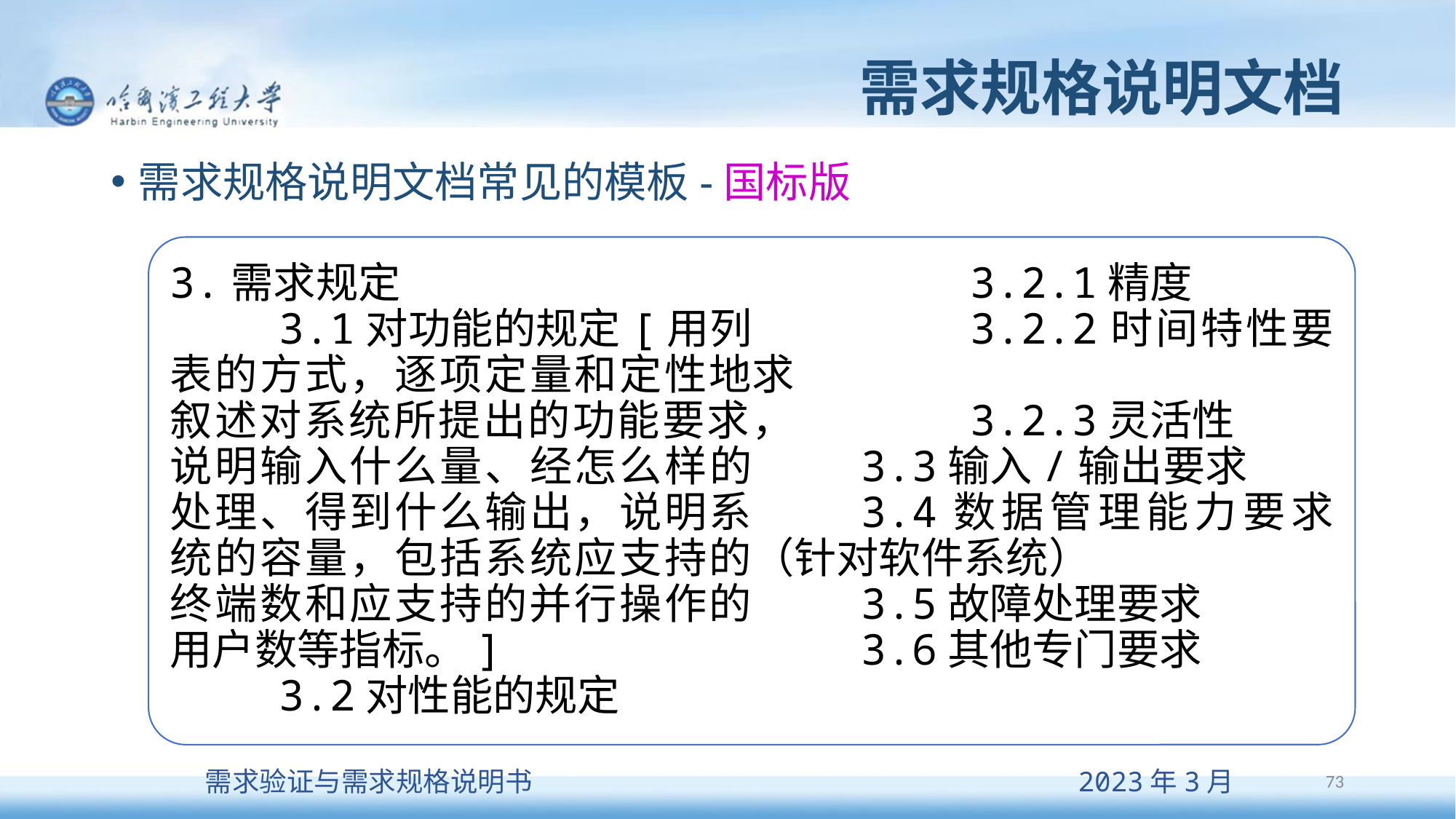

# 需求规格说明文档
需求规格说明文档常见的模板-国标版
3.需求规定
	3.1对功能的规定[用列表的方式，逐项定量和定性地叙述对系统所提出的功能要求，说明输入什么量、经怎么样的处理、得到什么输出，说明系统的容量，包括系统应支持的终端数和应支持的并行操作的用户数等指标。]
	3.2对性能的规定
		3.2.1精度
		3.2.2时间特性要求
		3.2.3灵活性
	3.3输入/输出要求
	3.4数据管理能力要求（针对软件系统）
	3.5故障处理要求
	3.6其他专门要求

73